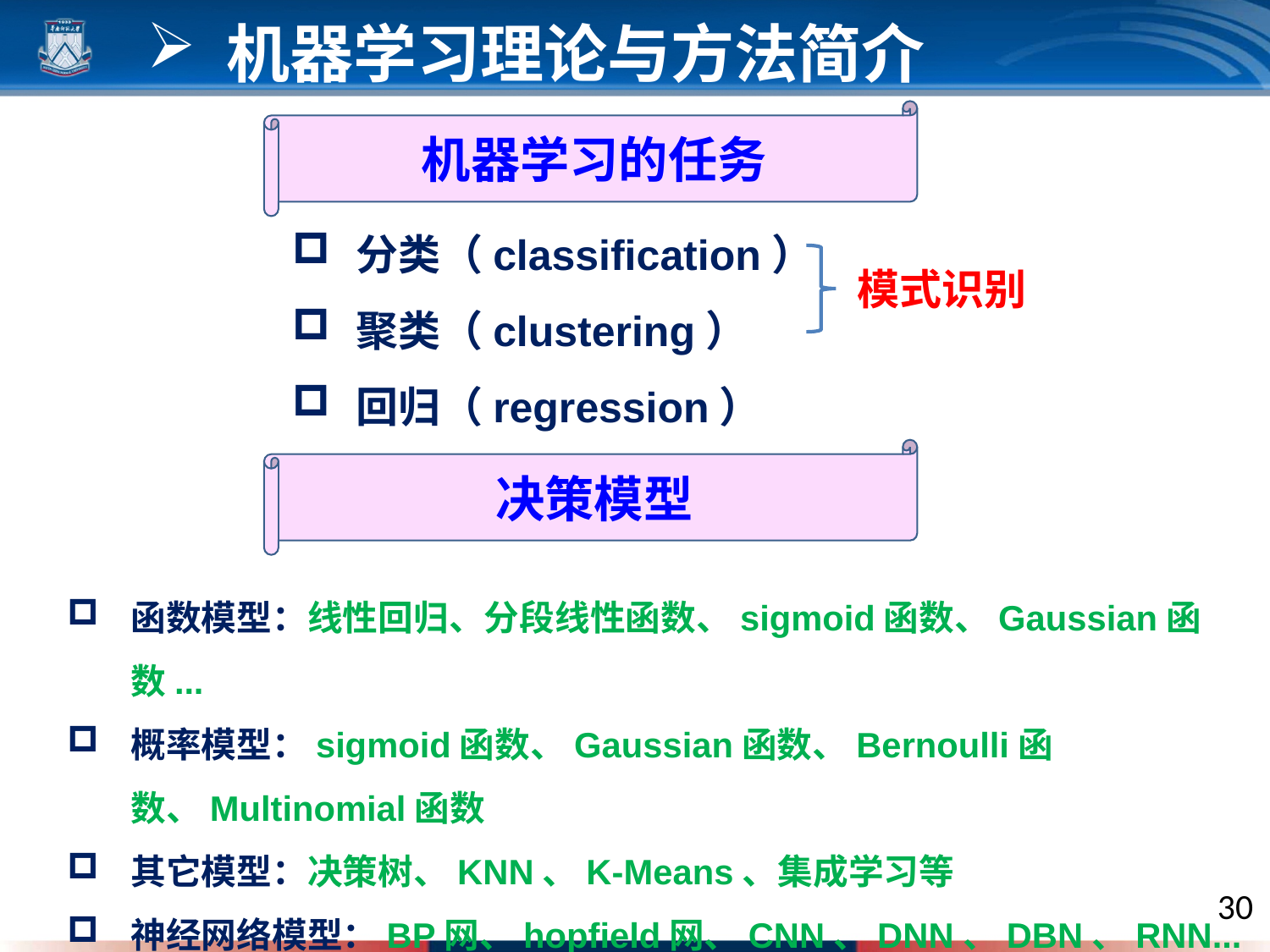

机器学习理论与方法简介

机器学习的任务
分类（classification）
聚类（clustering）
回归（regression）

模式识别
决策模型
函数模型：线性回归、分段线性函数、sigmoid函数、Gaussian函数...
概率模型：sigmoid函数、Gaussian函数、Bernoulli函数、Multinomial函数
其它模型：决策树、KNN、K-Means、集成学习等
神经网络模型：BP网、hopfield网、CNN、DNN、DBN、RNN...